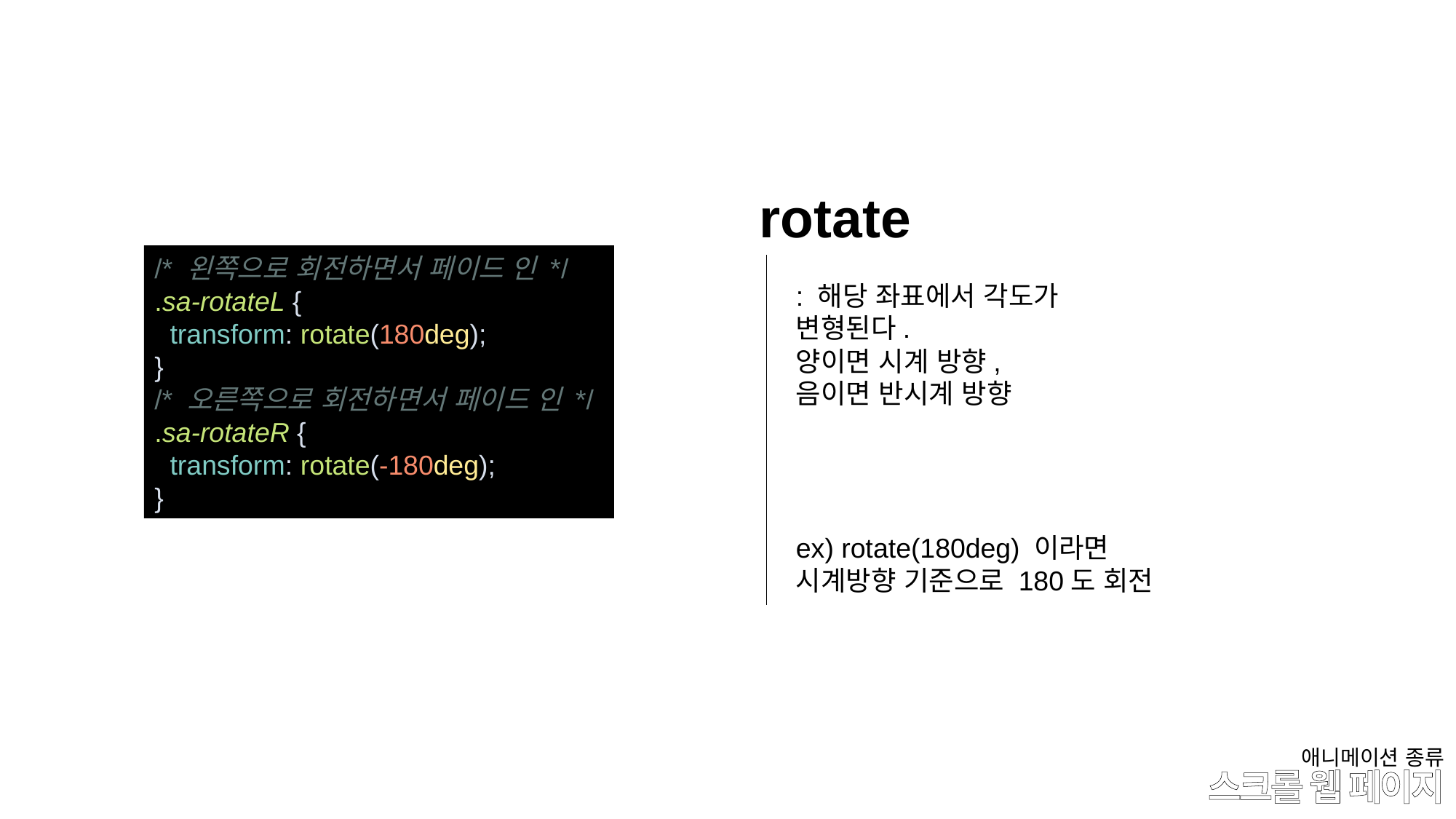

rotate
: 해당 좌표에서 각도가 변형된다.
양이면 시계 방향,
음이면 반시계 방향
ex) rotate(180deg) 이라면
시계방향 기준으로 180도 회전
/* 왼쪽으로 회전하면서 페이드 인 */
.sa-rotateL {
  transform: rotate(180deg);
}
/* 오른쪽으로 회전하면서 페이드 인 */
.sa-rotateR {
  transform: rotate(-180deg);
}
애니메이션 종류
# 스크롤 웹 페이지